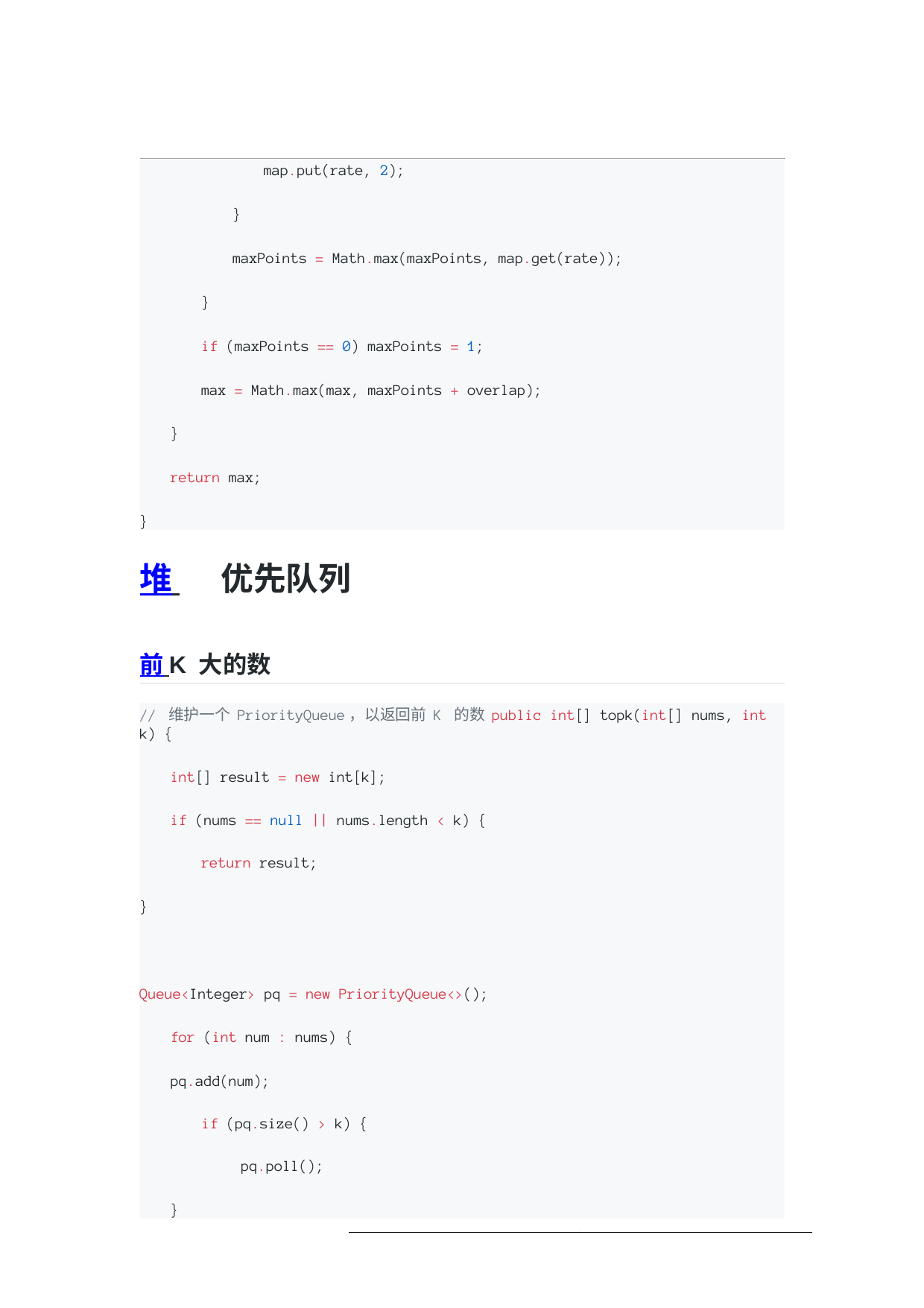

map.put(rate, 2);

}

maxPoints = Math.max(maxPoints, map.get(rate));

}

if (maxPoints == 0) maxPoints = 1;

max = Math.max(max, maxPoints + overlap);

}

return max;

}
堆 	优先队列

前 K 大的数

// 维护一个 PriorityQueue，以返回前 K 的数 public int[] topk(int[] nums, int k) {

int[] result = new int[k];
if (nums == null || nums.length < k) {  return result;

}

Queue<Integer> pq = new PriorityQueue<>();  for (int num : nums) {

pq.add(num);
if (pq.size() > k) {  pq.poll();

}